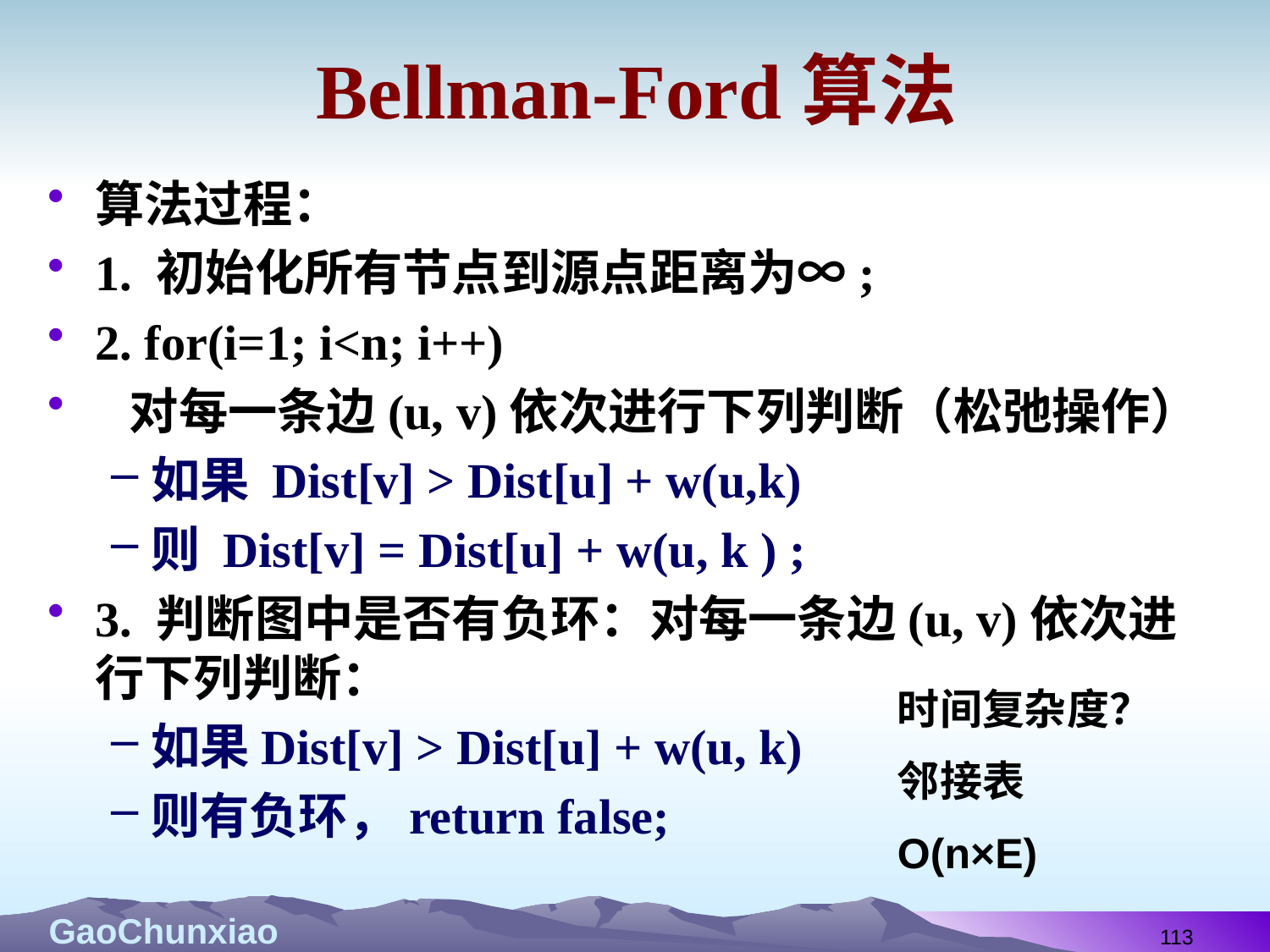

# Bellman-Ford算法
算法过程：
1. 初始化所有节点到源点距离为∞;
2. for(i=1; i<n; i++)
  对每一条边(u, v)依次进行下列判断（松弛操作）
如果 Dist[v] > Dist[u] + w(u,k)
则 Dist[v] = Dist[u] + w(u, k ) ;
3. 判断图中是否有负环：对每一条边(u, v)依次进行下列判断：
如果Dist[v] > Dist[u] + w(u, k)
则有负环，return false;
时间复杂度？
邻接表
O(n×E)
113